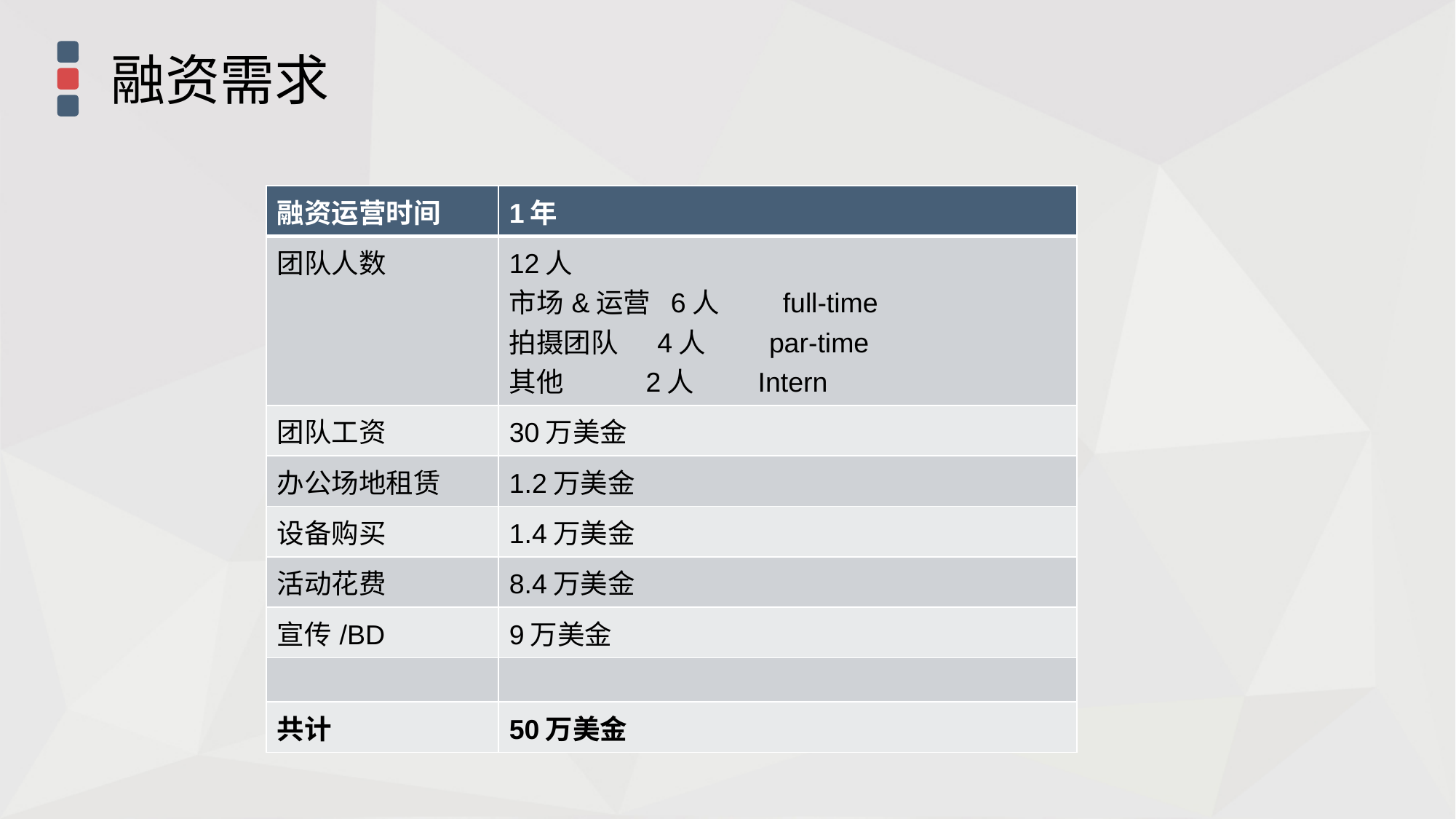

融资需求
| 融资运营时间 | 1年 |
| --- | --- |
| 团队人数 | 12人 市场&运营 6人 full-time 拍摄团队 4人 par-time 其他 2人 Intern |
| 团队工资 | 30万美金 |
| 办公场地租赁 | 1.2万美金 |
| 设备购买 | 1.4万美金 |
| 活动花费 | 8.4万美金 |
| 宣传/BD | 9万美金 |
|  |  |
| 共计 | 50万美金 |